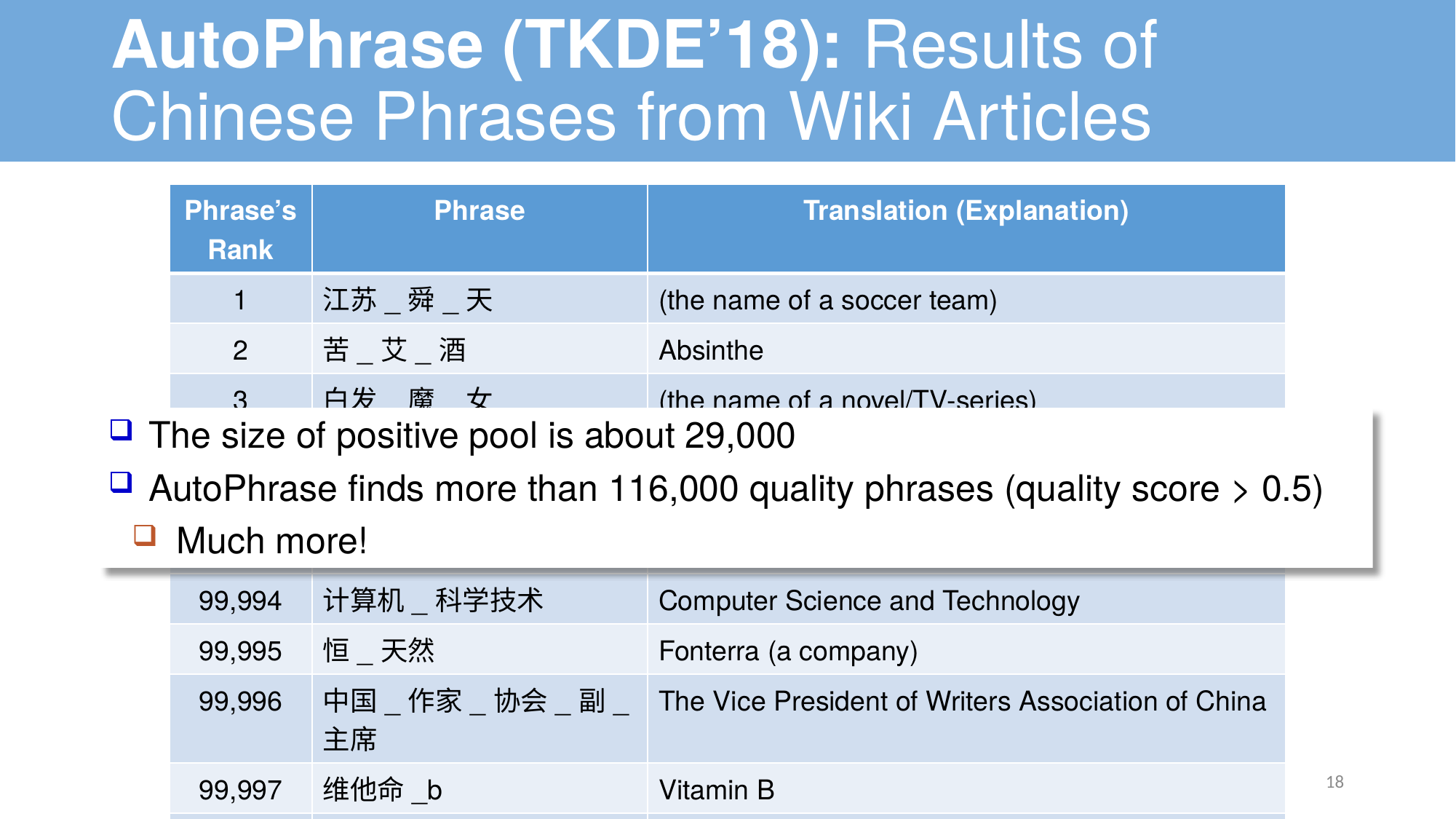

# AutoPhrase (TKDE’18): Results of Chinese Phrases from Wiki Articles
| Phrase’s Rank | Phrase | Translation (Explanation) |
| --- | --- | --- |
| 1 | 江苏\_舜\_天 | (the name of a soccer team) |
| 2 | 苦\_艾\_酒 | Absinthe |
| 3 | 白发\_魔\_女 | (the name of a novel/TV-series) |
| 4 | 笔记\_型\_电脑 | notebook computer, laptop |
| 5 | 首席\_执行官 | CEO |
| … | … | … |
| 99,994 | 计算机\_科学技术 | Computer Science and Technology |
| 99,995 | 恒\_天然 | Fonterra (a company) |
| 99,996 | 中国\_作家\_协会\_副\_主席 | The Vice President of Writers Association of China |
| 99,997 | 维他命\_b | Vitamin B |
| 99,998 | 舆论\_导向 | controlled guidance of the media |
| … | … | … |
The size of positive pool is about 29,000
AutoPhrase finds more than 116,000 quality phrases (quality score > 0.5)
Much more!
18